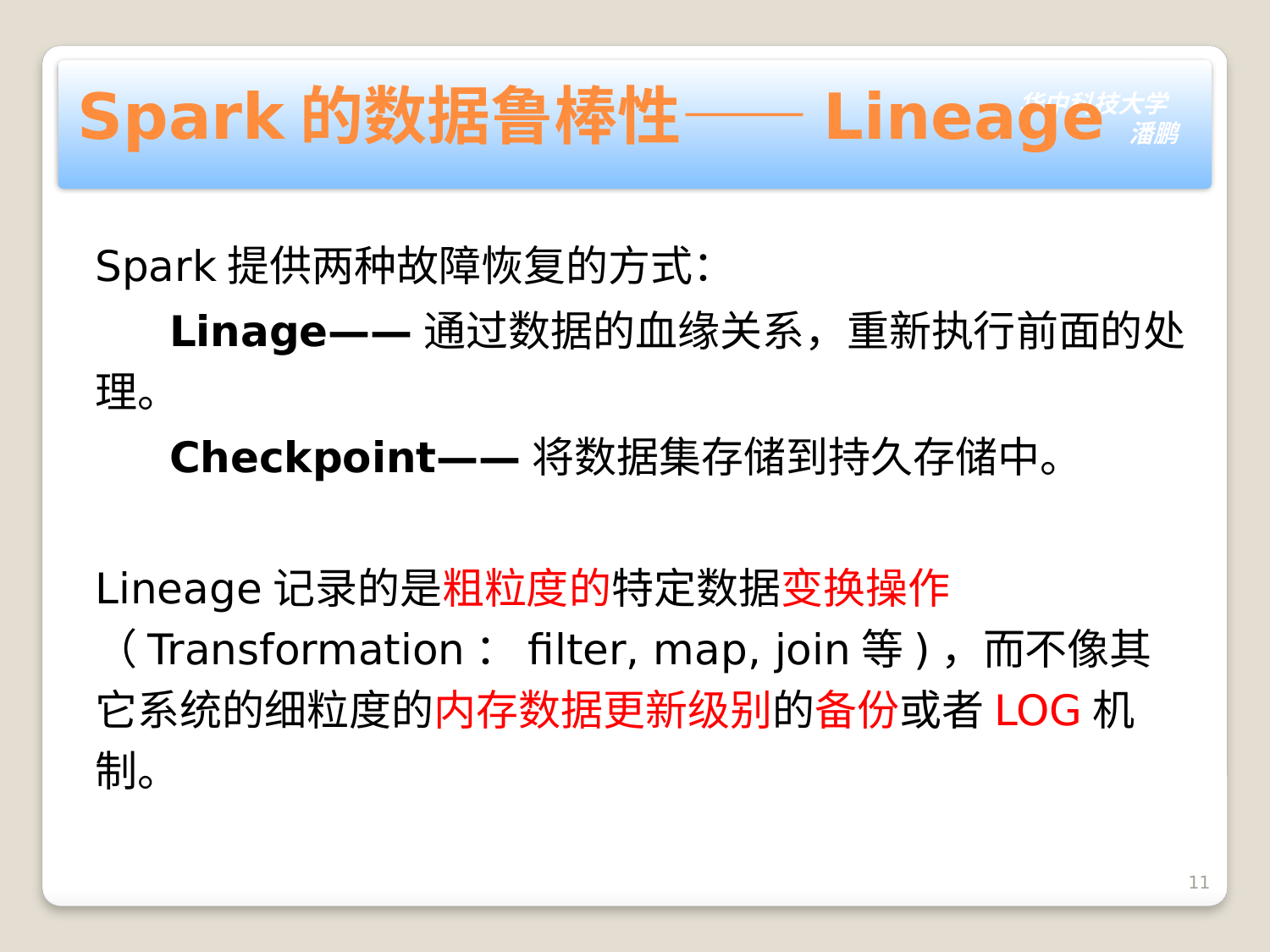

# Spark的数据鲁棒性——Lineage
Spark提供两种故障恢复的方式：
     Linage——通过数据的血缘关系，重新执行前面的处理。
     Checkpoint——将数据集存储到持久存储中。

Lineage记录的是粗粒度的特定数据变换操作（Transformation：filter, map, join等)，而不像其它系统的细粒度的内存数据更新级别的备份或者LOG机制。
11